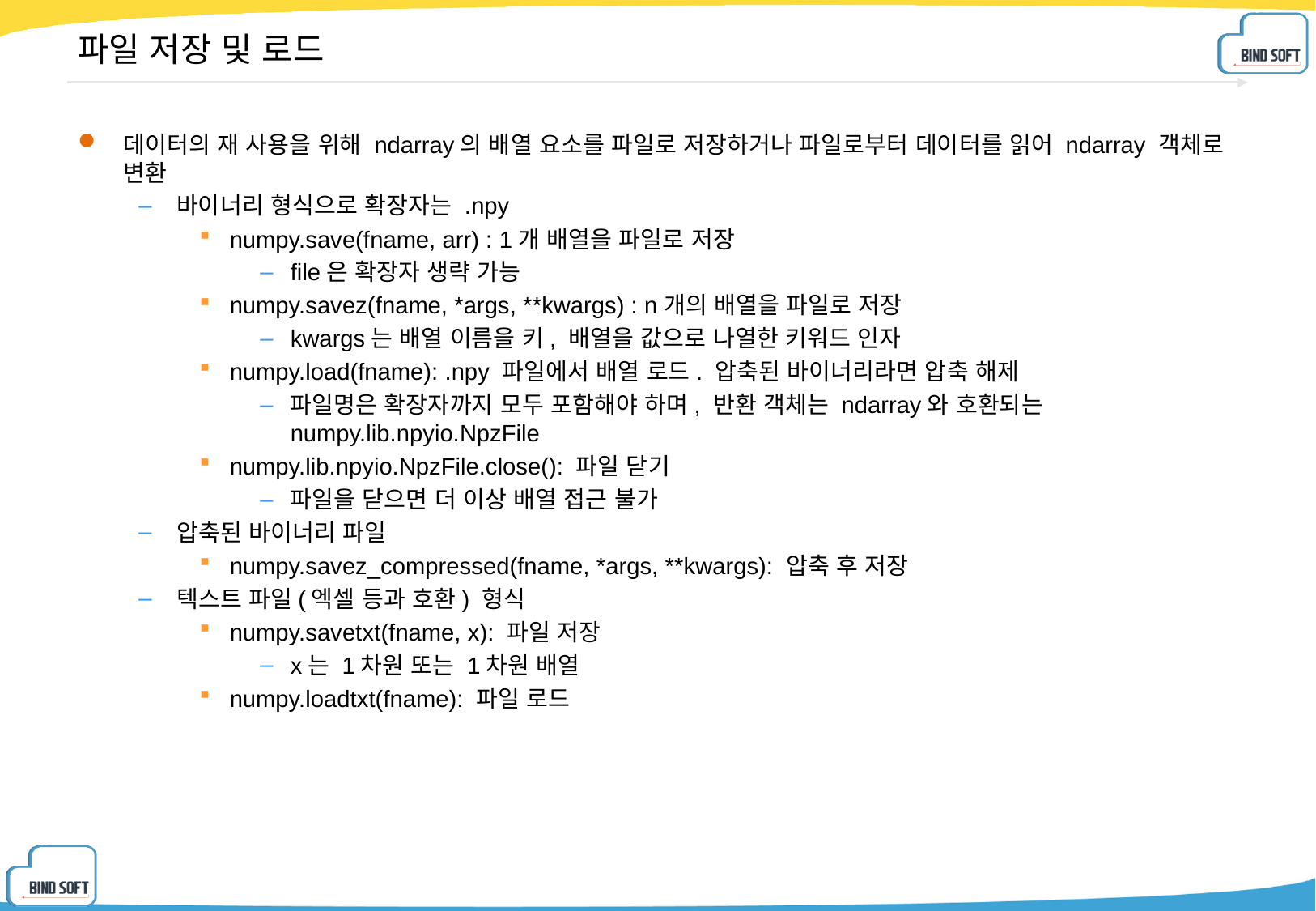

# 파일 저장 및 로드
데이터의 재 사용을 위해 ndarray의 배열 요소를 파일로 저장하거나 파일로부터 데이터를 읽어 ndarray 객체로 변환
바이너리 형식으로 확장자는 .npy
numpy.save(fname, arr) : 1개 배열을 파일로 저장
file은 확장자 생략 가능
numpy.savez(fname, *args, **kwargs) : n개의 배열을 파일로 저장
kwargs는 배열 이름을 키, 배열을 값으로 나열한 키워드 인자
numpy.load(fname): .npy 파일에서 배열 로드. 압축된 바이너리라면 압축 해제
파일명은 확장자까지 모두 포함해야 하며, 반환 객체는 ndarray와 호환되는 numpy.lib.npyio.NpzFile
numpy.lib.npyio.NpzFile.close(): 파일 닫기
파일을 닫으면 더 이상 배열 접근 불가
압축된 바이너리 파일
numpy.savez_compressed(fname, *args, **kwargs): 압축 후 저장
텍스트 파일(엑셀 등과 호환) 형식
numpy.savetxt(fname, x): 파일 저장
x는 1차원 또는 1차원 배열
numpy.loadtxt(fname): 파일 로드